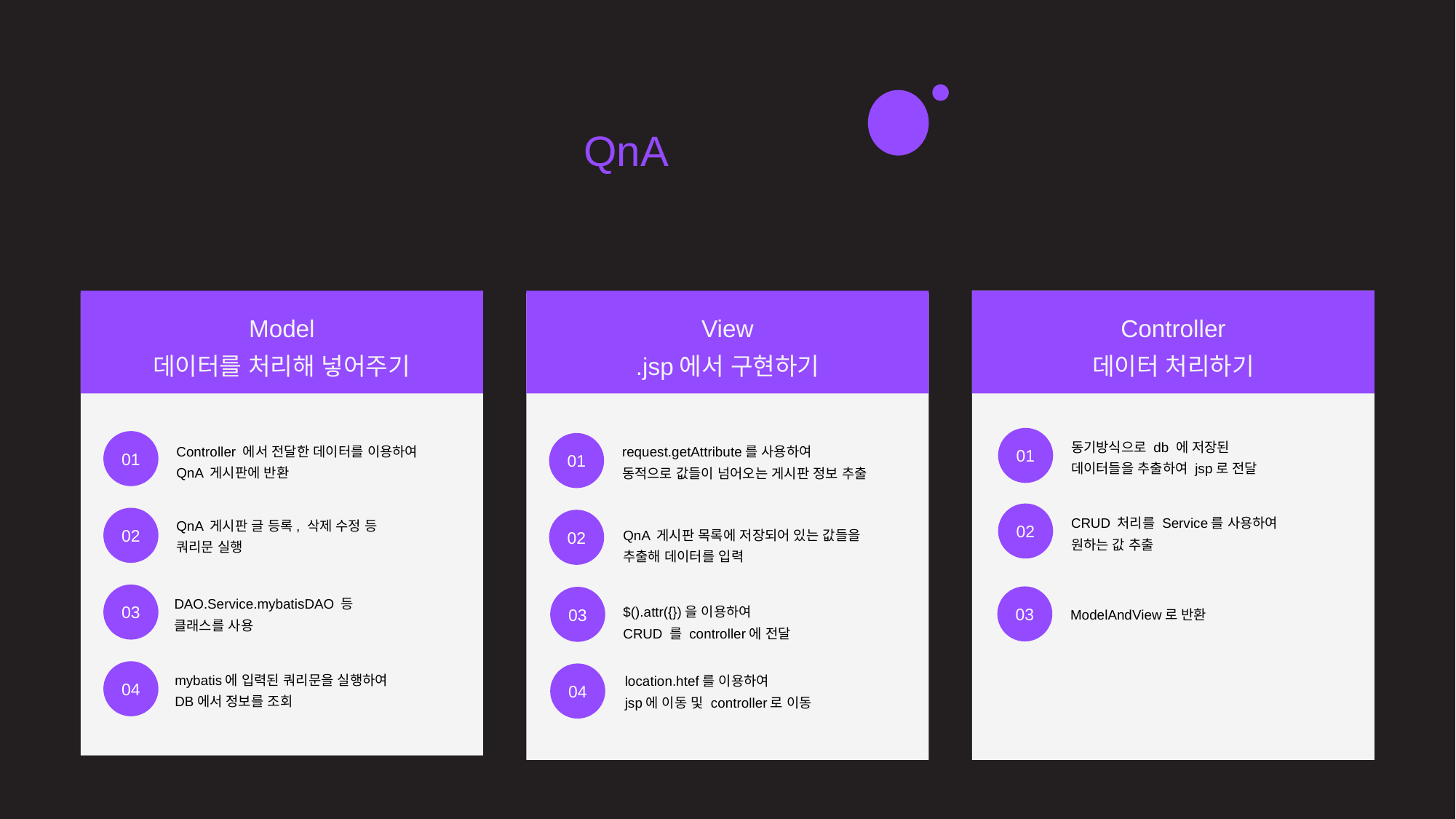

22 / 60
eduZino - 황현정

  QnA 게시판 구현 [qnaboard_main.jsp,detail.jsp,editform.jsp,delform.jsp,list.jsp,regist.jsp]

Model
데이터를 처리해 넣어주기
View
.jsp에서 구현하기
Controller
데이터 처리하기
01
01
01
동기방식으로 db 에 저장된
데이터들을 추출하여 jsp로 전달
Controller 에서 전달한 데이터를 이용하여
QnA 게시판에 반환
request.getAttribute를 사용하여
동적으로 값들이 넘어오는 게시판 정보 추출
02
02
02
CRUD 처리를 Service를 사용하여
원하는 값 추출
QnA 게시판 글 등록, 삭제 수정 등
쿼리문 실행
QnA 게시판 목록에 저장되어 있는 값들을
추출해 데이터를 입력
03
03
03
DAO.Service.mybatisDAO 등
클래스를 사용
$().attr({})을 이용하여
CRUD 를 controller에 전달
ModelAndView로 반환
04
04
mybatis에 입력된 쿼리문을 실행하여
DB에서 정보를 조회
location.htef를 이용하여
jsp에 이동 및 controller로 이동